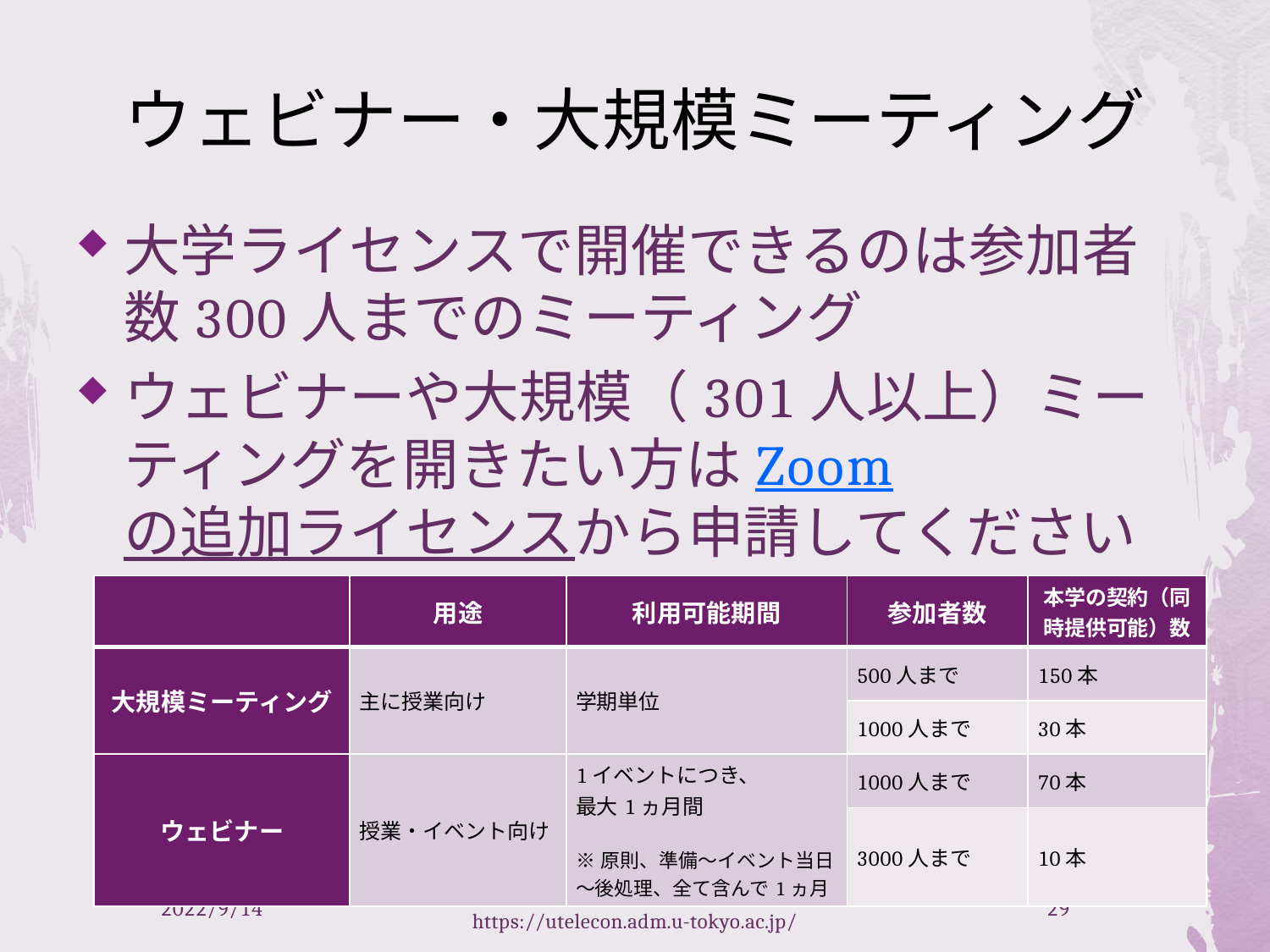

# ウェビナー・大規模ミーティング
大学ライセンスで開催できるのは参加者数300人までのミーティング
ウェビナーや大規模（301人以上）ミーティングを開きたい方はZoomの追加ライセンスから申請してください
|  | 用途 | 利用可能期間 | 参加者数 | 本学の契約（同時提供可能）数 |
| --- | --- | --- | --- | --- |
| 大規模ミーティング | 主に授業向け | 学期単位 | 500人まで | 150本 |
|  |  |  | 1000人まで | 30本 |
| ウェビナー | 授業・イベント向け | 1イベントにつき、 最大1ヵ月間 ※原則、準備～イベント当日～後処理、全て含んで1ヵ月 | 1000人まで | 70本 |
|  |  |  | 3000人まで | 10本 |
2022/9/14
2022Aセメスタ説明会 https://utelecon.adm.u-tokyo.ac.jp/
29